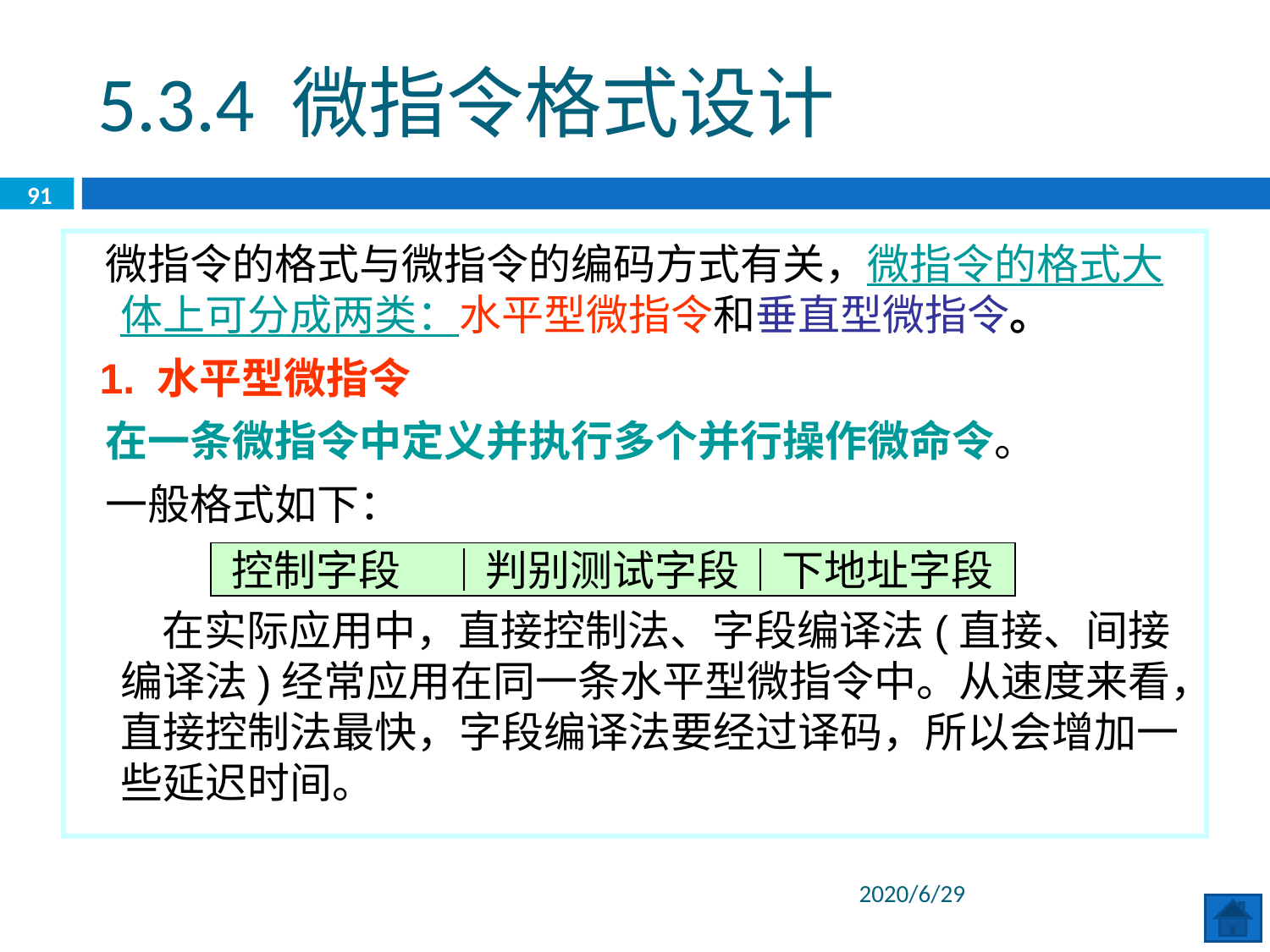

5.3.4 微指令格式设计
91
  微指令的格式与微指令的编码方式有关，微指令的格式大体上可分成两类：水平型微指令和垂直型微指令。
  1. 水平型微指令
  在一条微指令中定义并执行多个并行操作微命令。
  一般格式如下：

        在实际应用中，直接控制法、字段编译法(直接、间接编译法)经常应用在同一条水平型微指令中。从速度来看，直接控制法最快，字段编译法要经过译码，所以会增加一些延迟时间。
控制字段　｜判别测试字段｜下地址字段
2020/6/29